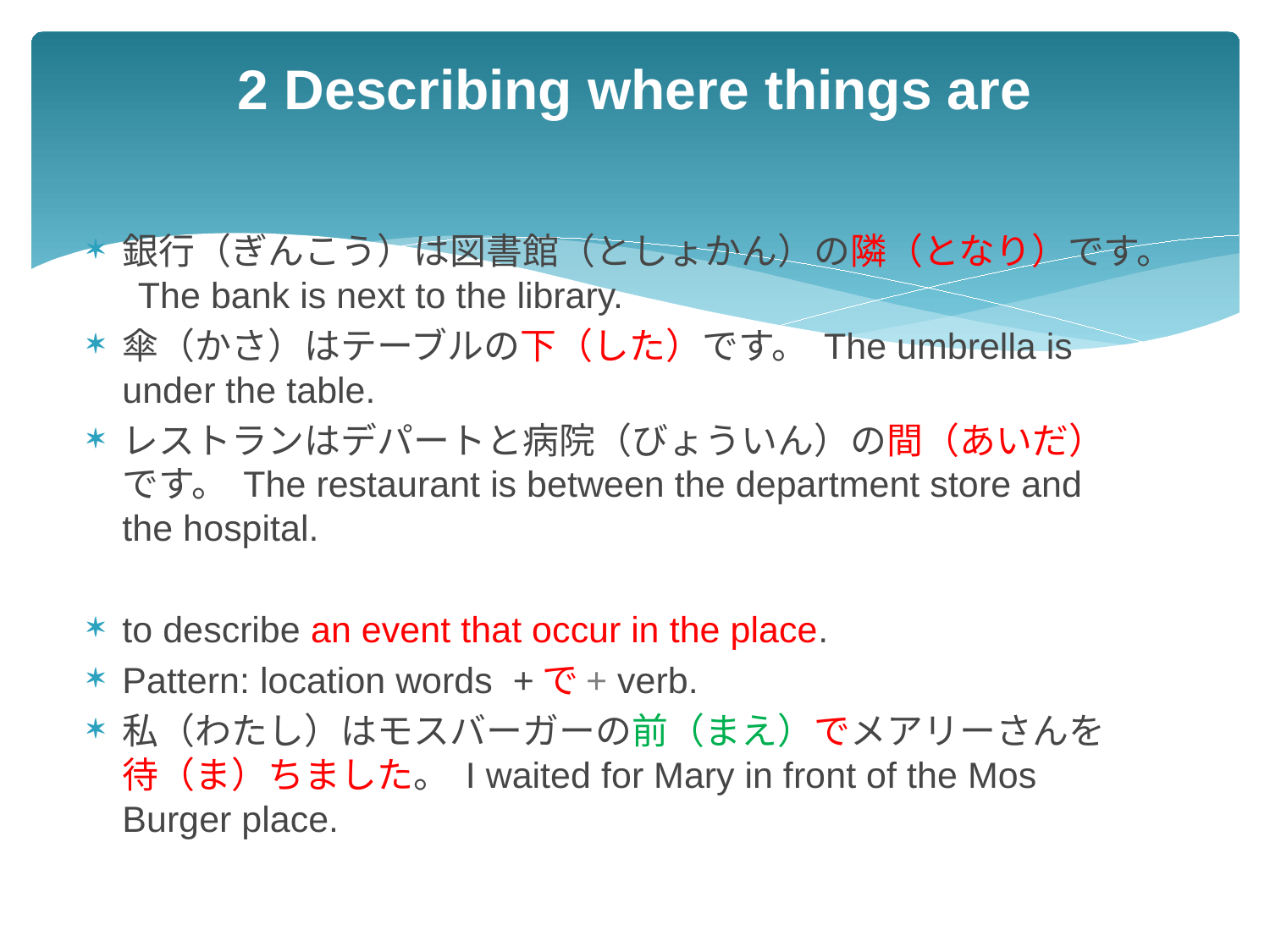

# 2 Describing where things are
銀行（ぎんこう）は図書館（としょかん）の隣（となり）です。 The bank is next to the library.
傘（かさ）はテーブルの下（した）です。 The umbrella is under the table.
レストランはデパートと病院（びょういん）の間（あいだ）です。 The restaurant is between the department store and the hospital.

to describe an event that occur in the place.
Pattern: location words  +で+ verb.
私（わたし）はモスバーガーの前（まえ）でメアリーさんを待（ま）ちました。 I waited for Mary in front of the Mos Burger place.